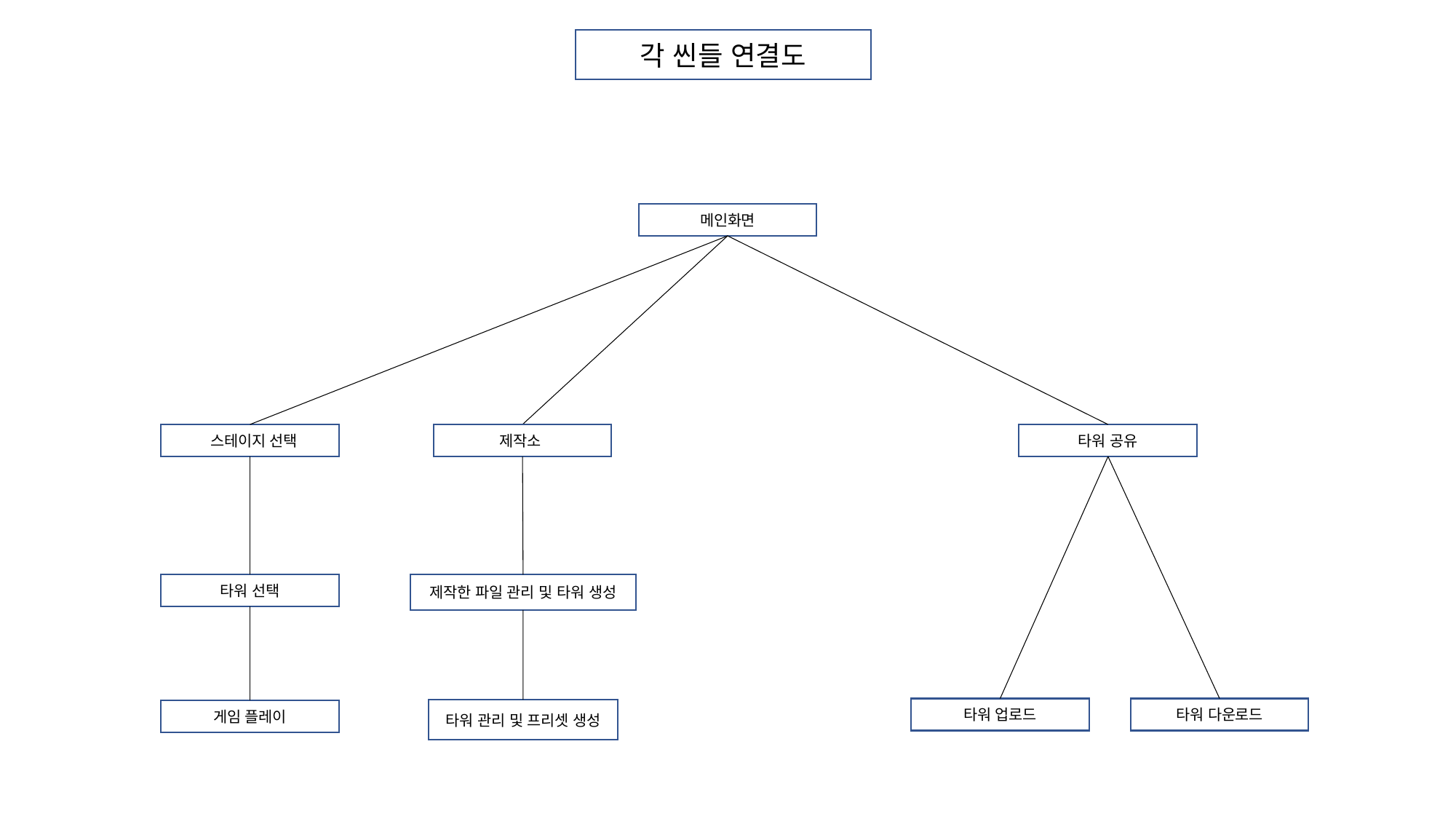

각 씬들 연결도
메인화면
타워 공유
 스테이지 선택
제작소
제작한 파일 관리 및 타워 생성
타워 선택
타워 다운로드
타워 업로드
타워 관리 및 프리셋 생성
게임 플레이